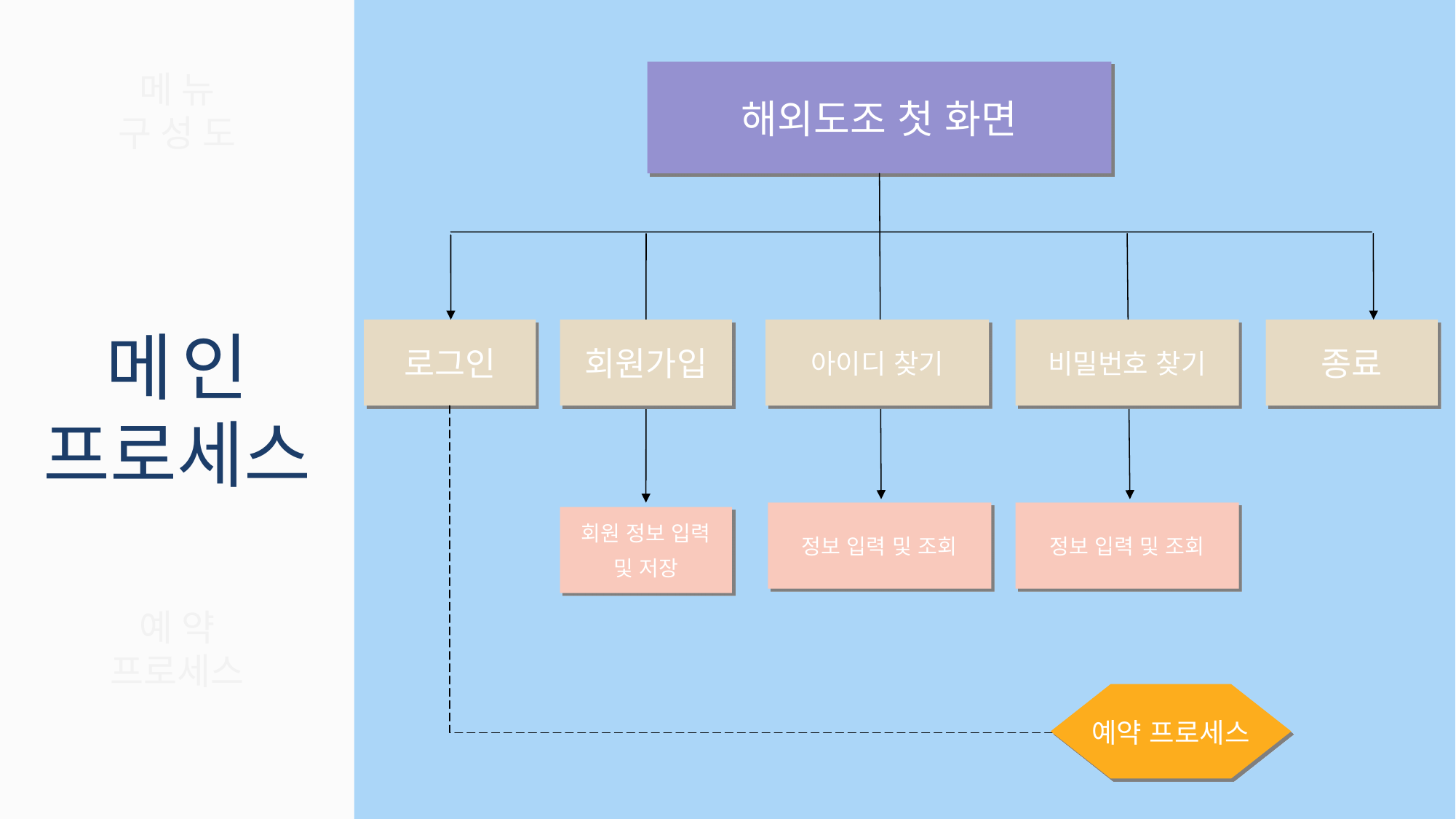

메뉴
구성도
해외도조 첫 화면

메인
프로세스
로그인
회원가입
아이디 찾기
비밀번호 찾기
종료
정보 입력 및 조회
정보 입력 및 조회
회원 정보 입력
및 저장
예약
프로세스
예약 프로세스